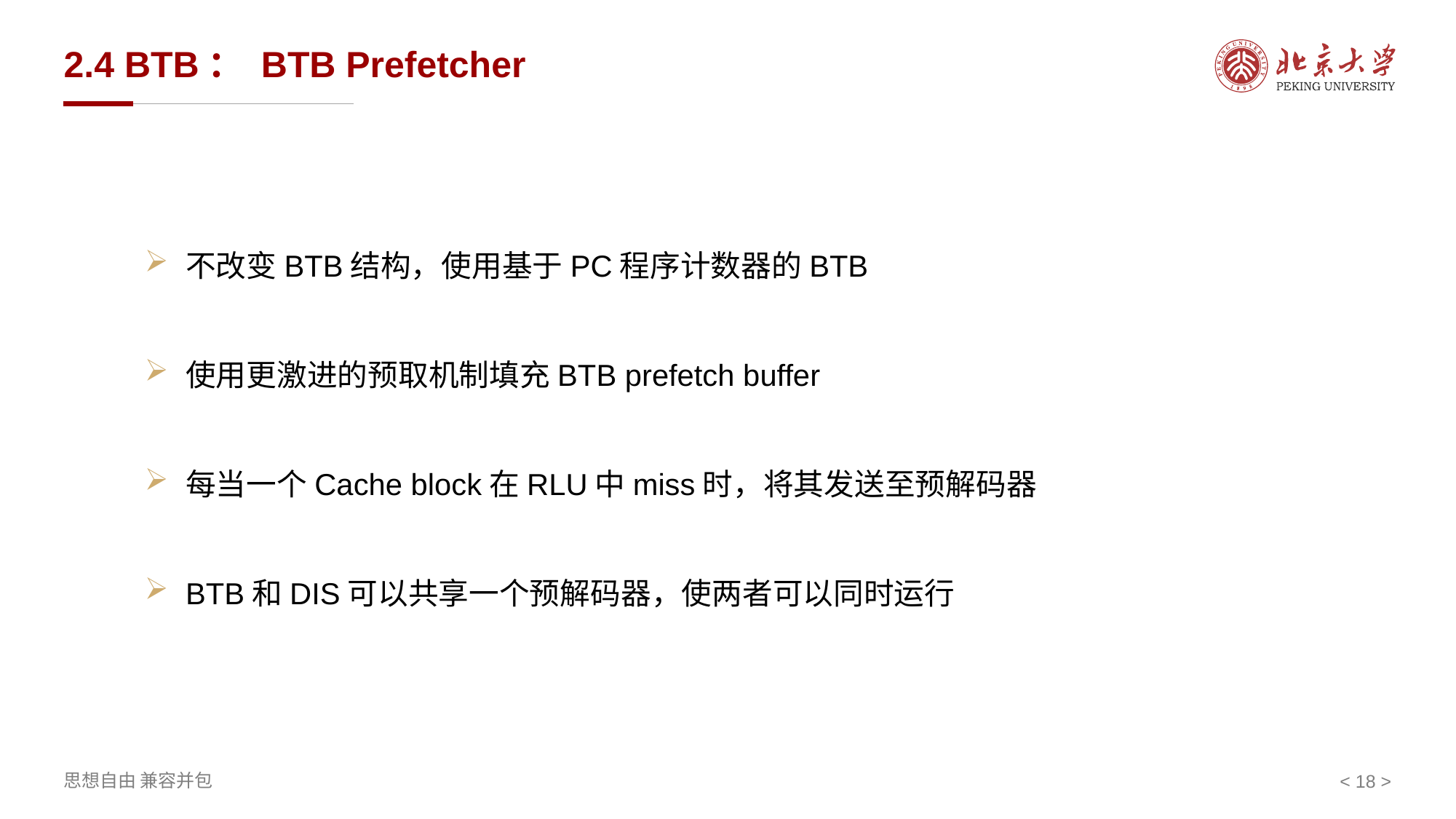

# 2.4 BTB： BTB Prefetcher
不改变BTB结构，使用基于PC程序计数器的BTB
使用更激进的预取机制填充BTB prefetch buffer
每当一个Cache block在RLU中miss时，将其发送至预解码器
BTB和DIS可以共享一个预解码器，使两者可以同时运行
< 18 >